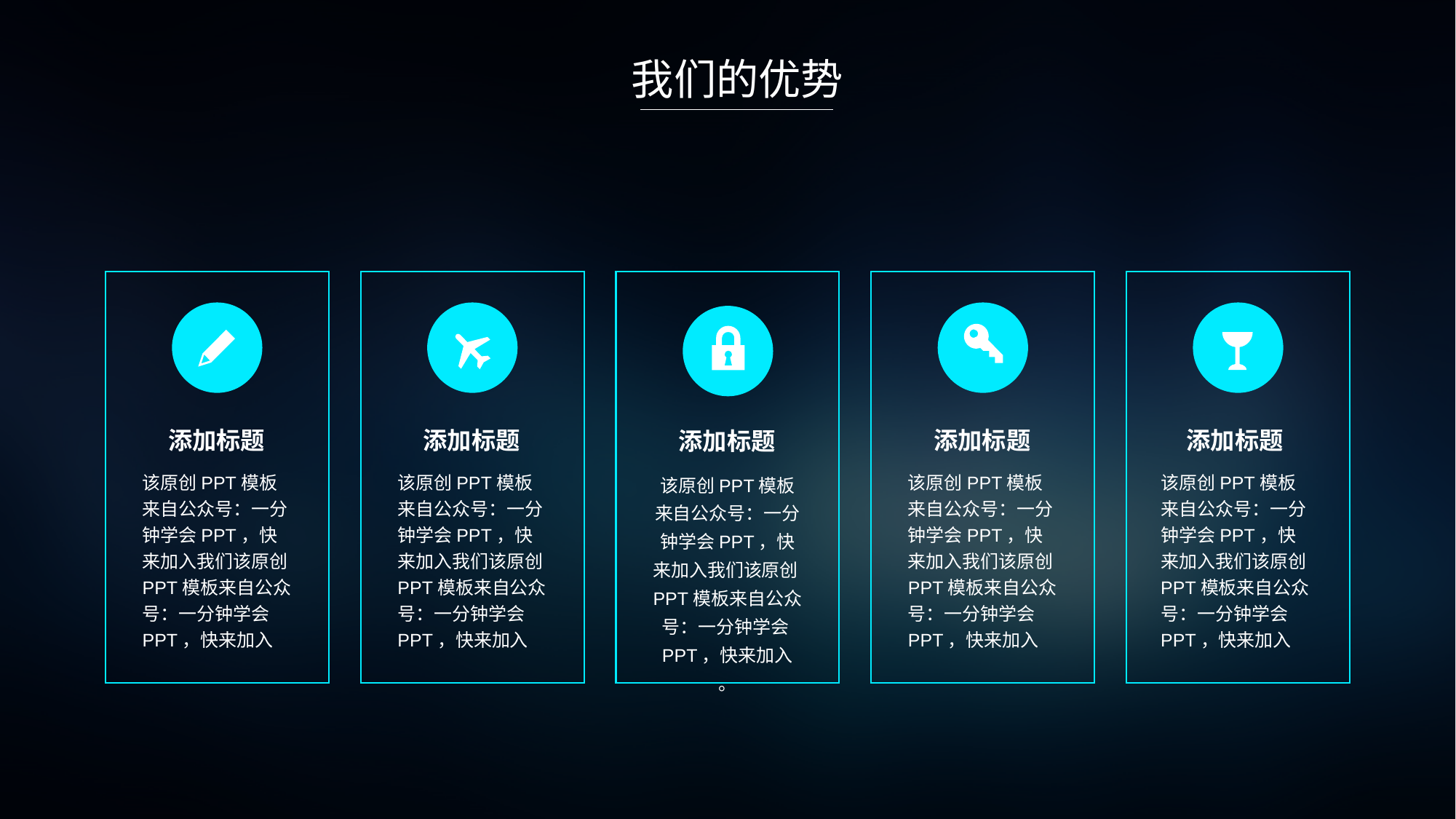

我们的优势

添加标题
该原创PPT模板来自公众号：一分钟学会PPT，快来加入我们该原创PPT模板来自公众号：一分钟学会PPT，快来加入
添加标题
该原创PPT模板来自公众号：一分钟学会PPT，快来加入我们该原创PPT模板来自公众号：一分钟学会PPT，快来加入
添加标题
该原创PPT模板来自公众号：一分钟学会PPT，快来加入我们该原创PPT模板来自公众号：一分钟学会PPT，快来加入
添加标题
该原创PPT模板来自公众号：一分钟学会PPT，快来加入我们该原创PPT模板来自公众号：一分钟学会PPT，快来加入
添加标题
该原创PPT模板来自公众号：一分钟学会PPT，快来加入我们该原创PPT模板来自公众号：一分钟学会PPT，快来加入
。